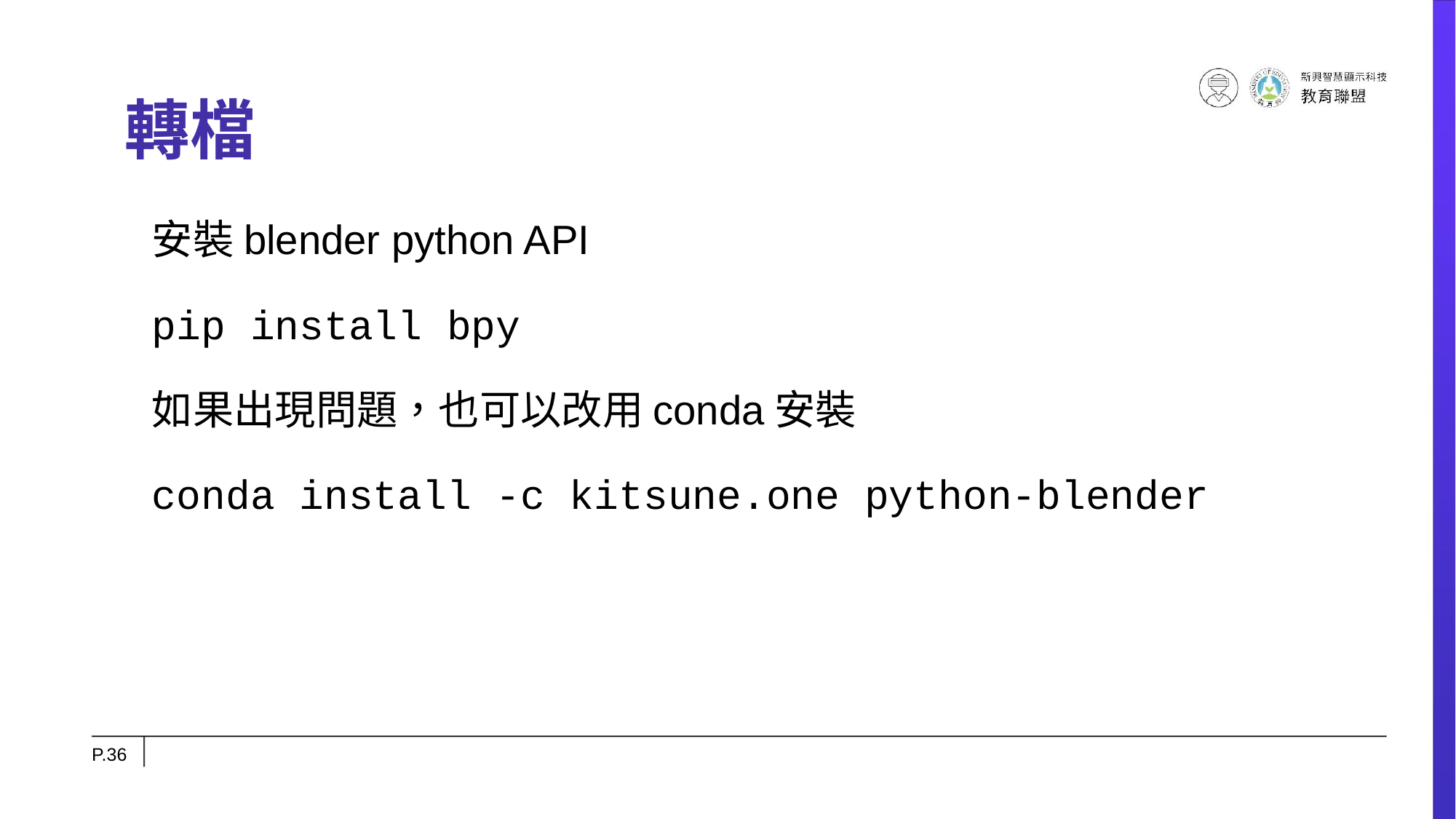

# 轉檔
安裝blender python API
pip install bpy
如果出現問題，也可以改用conda安裝
conda install -c kitsune.one python-blender

P.36